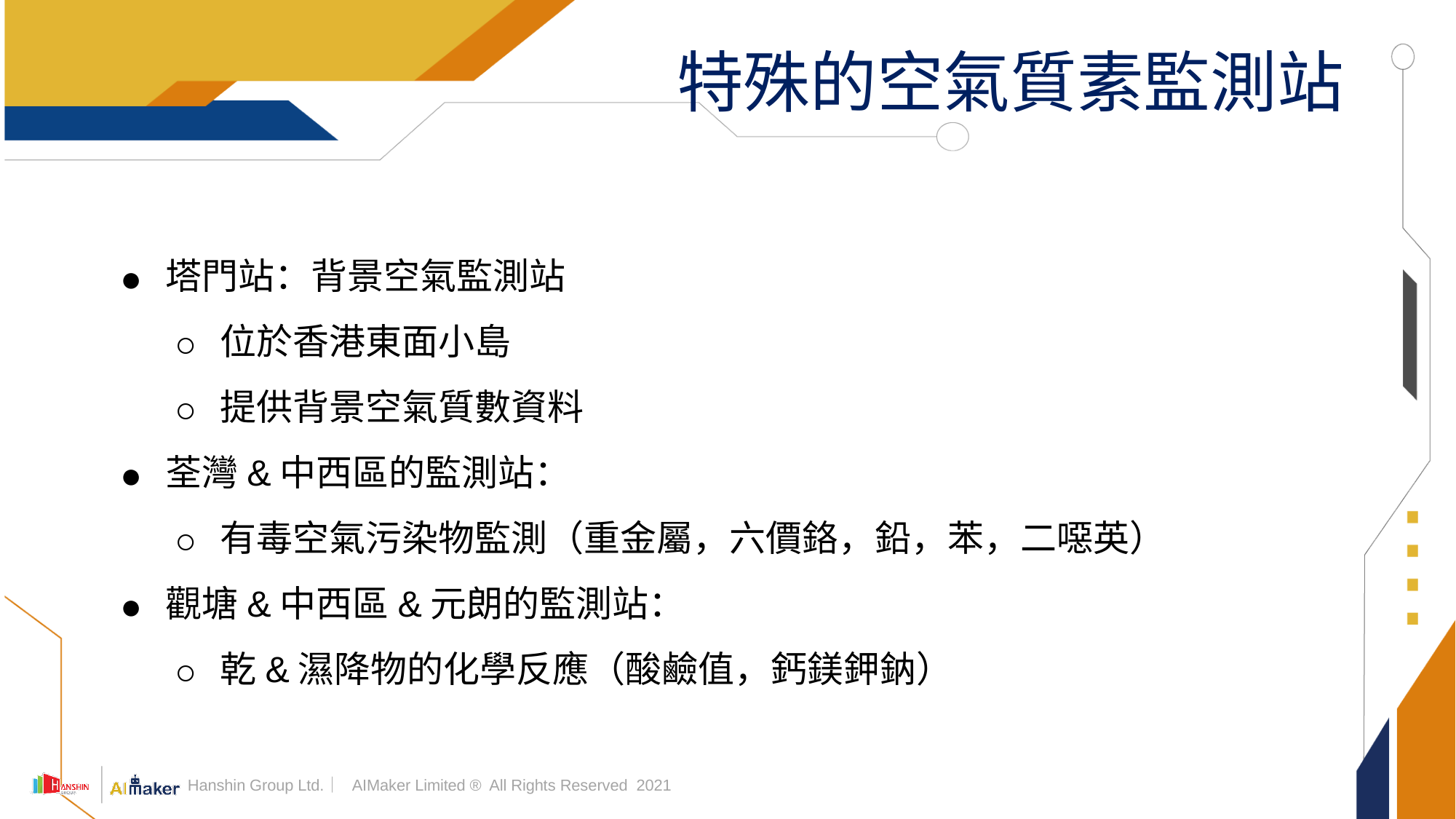

# 特殊的空氣質素監測站
塔門站：背景空氣監測站
位於香港東面小島
提供背景空氣質數資料
荃灣&中西區的監測站：
有毒空氣污染物監測（重金屬，六價鉻，鉛，苯，二噁英）
觀塘&中西區&元朗的監測站：
乾&濕降物的化學反應（酸鹼值，鈣鎂鉀鈉）